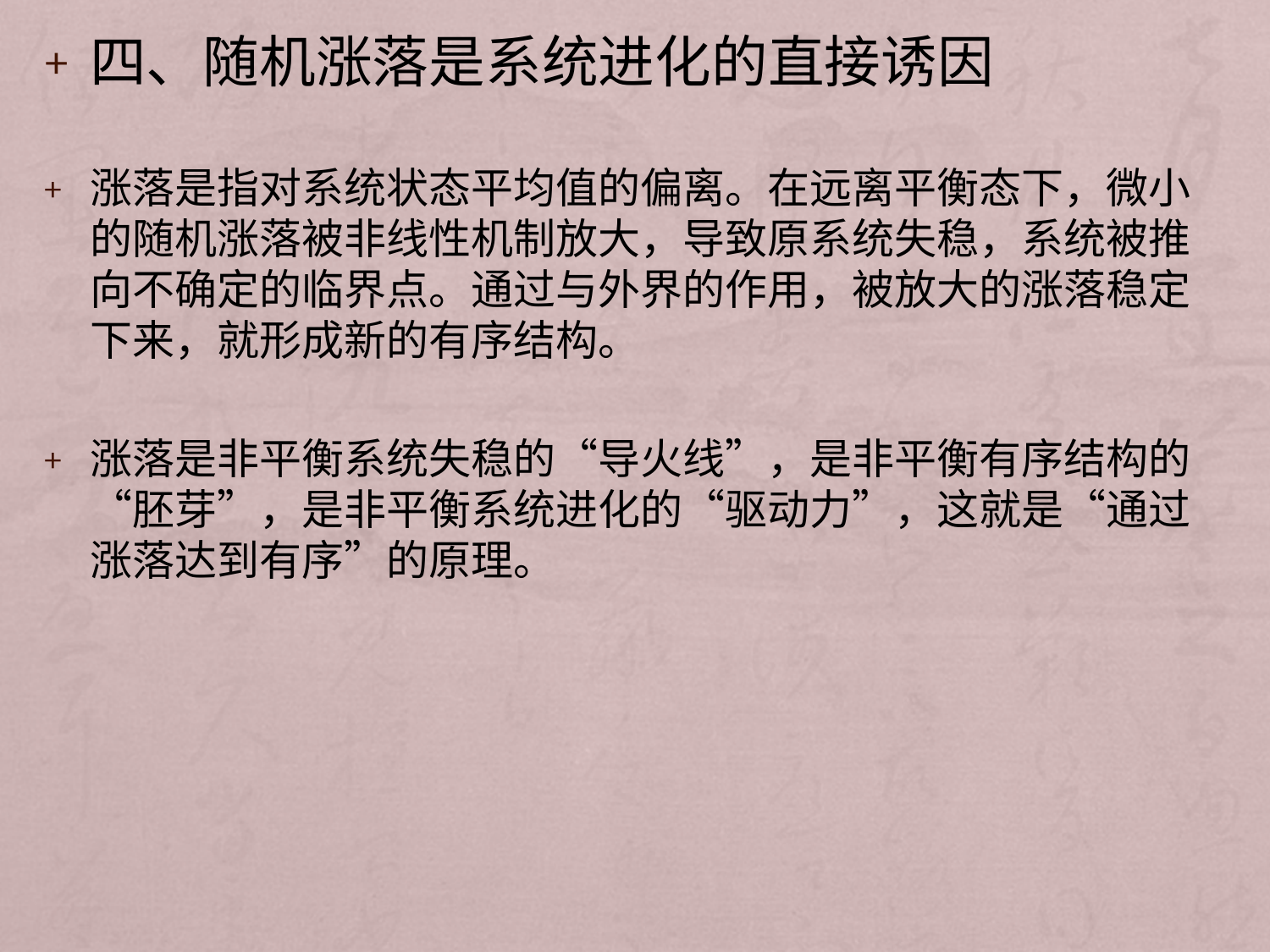

四、随机涨落是系统进化的直接诱因

涨落是指对系统状态平均值的偏离。在远离平衡态下，微小的随机涨落被非线性机制放大，导致原系统失稳，系统被推向不确定的临界点。通过与外界的作用，被放大的涨落稳定下来，就形成新的有序结构。

涨落是非平衡系统失稳的“导火线”，是非平衡有序结构的“胚芽”，是非平衡系统进化的“驱动力”，这就是“通过涨落达到有序”的原理。